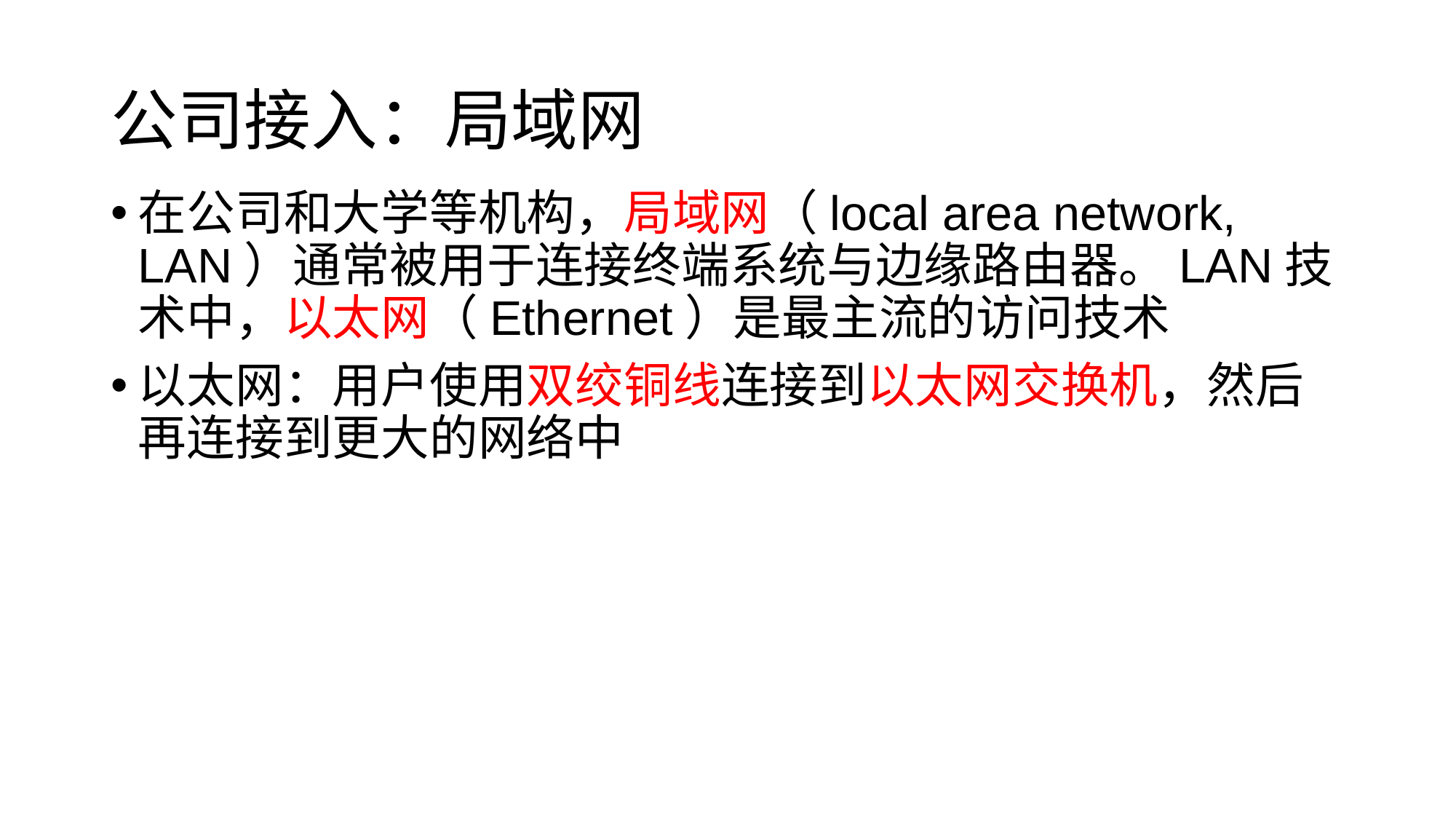

# 公司接入：局域网
在公司和大学等机构，局域网（local area network, LAN）通常被用于连接终端系统与边缘路由器。LAN技术中，以太网（Ethernet）是最主流的访问技术
以太网：用户使用双绞铜线连接到以太网交换机，然后再连接到更大的网络中